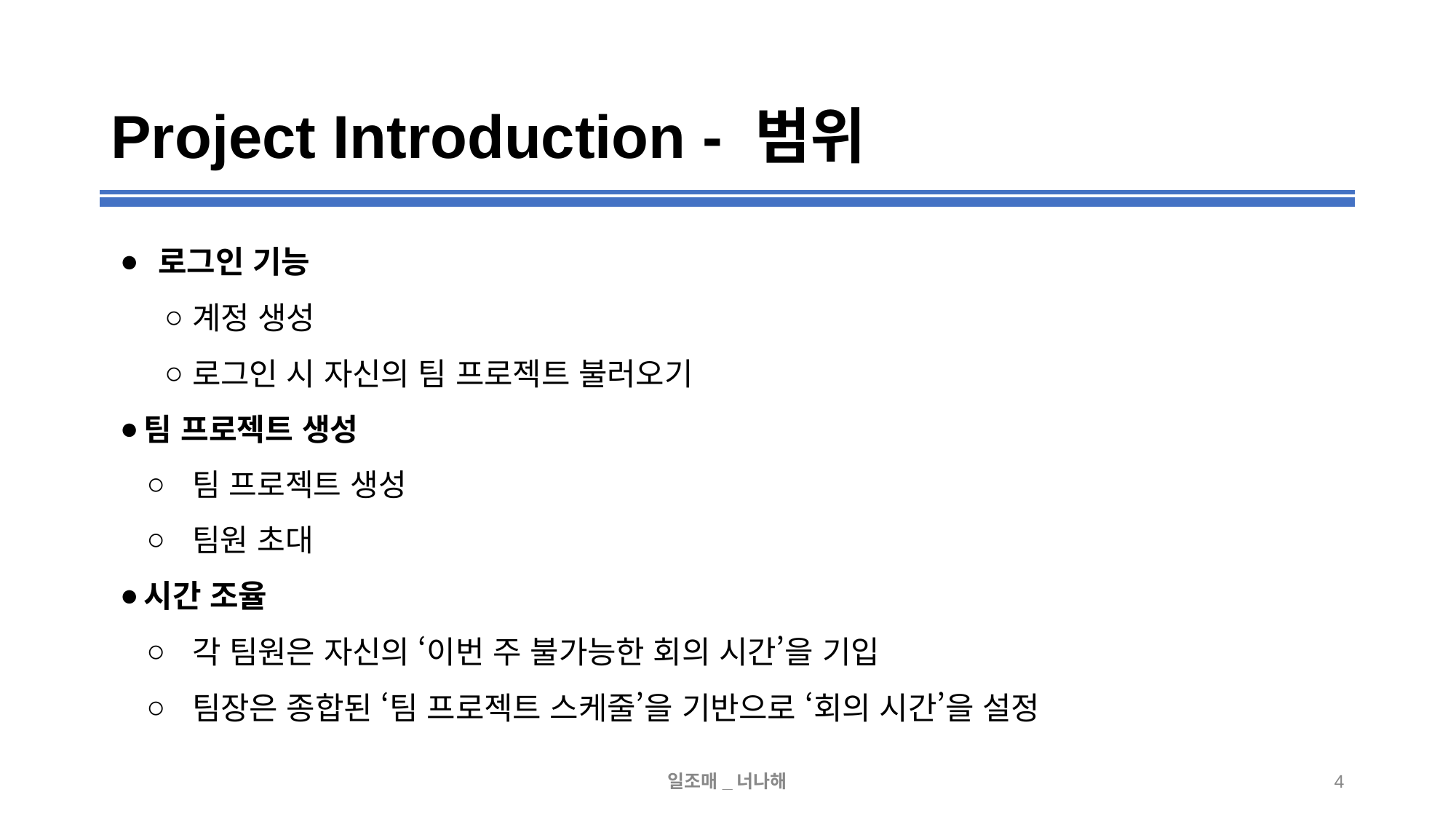

# Project Introduction - 범위
 로그인 기능
계정 생성
로그인 시 자신의 팀 프로젝트 불러오기
팀 프로젝트 생성
팀 프로젝트 생성
팀원 초대
시간 조율
각 팀원은 자신의 ‘이번 주 불가능한 회의 시간’을 기입
팀장은 종합된 ‘팀 프로젝트 스케줄’을 기반으로 ‘회의 시간’을 설정
일조매_너나해
4